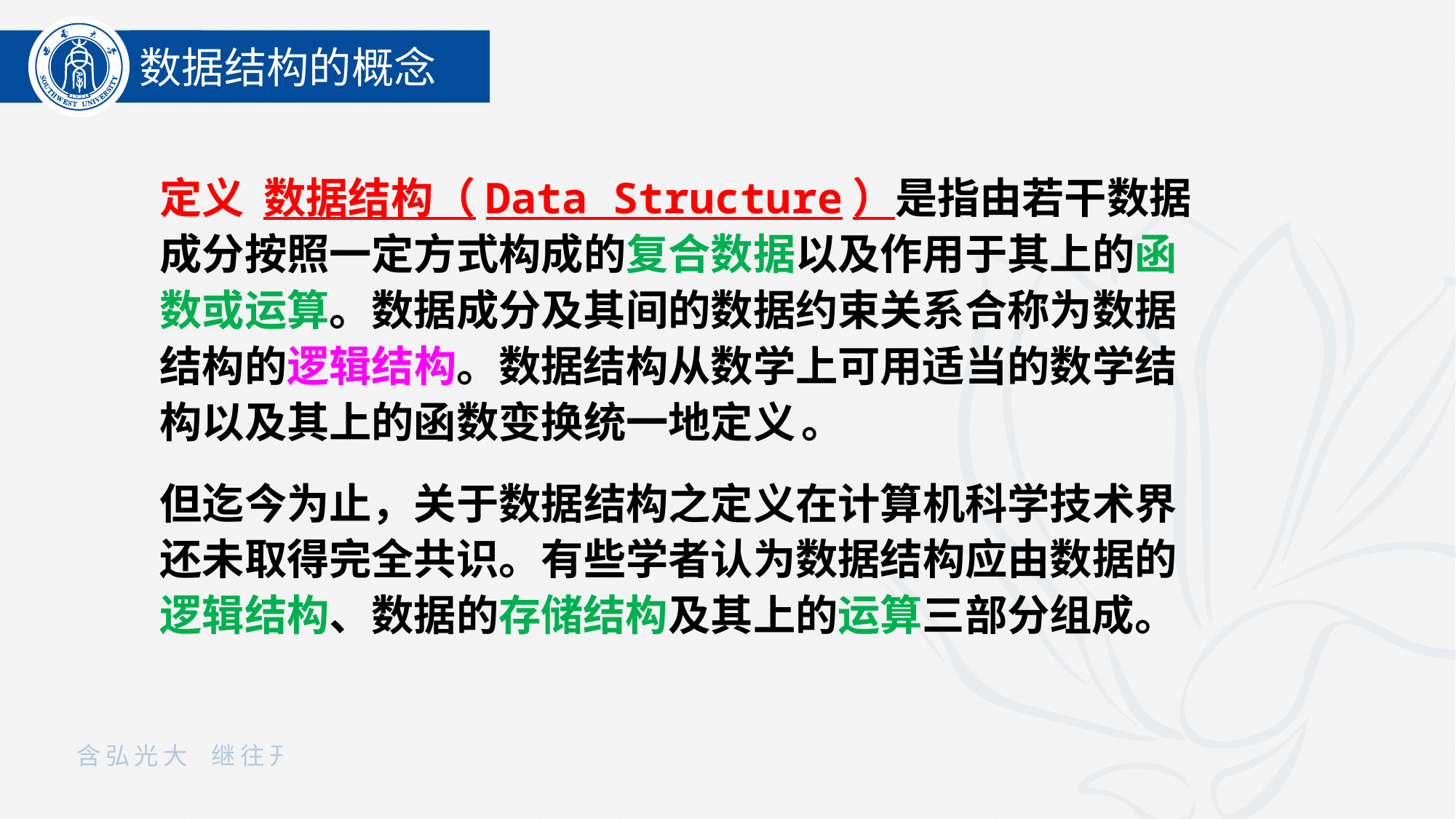

数据结构的概念
定义  数据结构（Data Structure）是指由若干数据成分按照一定方式构成的复合数据以及作用于其上的函数或运算。数据成分及其间的数据约束关系合称为数据结构的逻辑结构。数据结构从数学上可用适当的数学结构以及其上的函数变换统一地定义 。
但迄今为止，关于数据结构之定义在计算机科学技术界还未取得完全共识。有些学者认为数据结构应由数据的逻辑结构、数据的存储结构及其上的运算三部分组成。